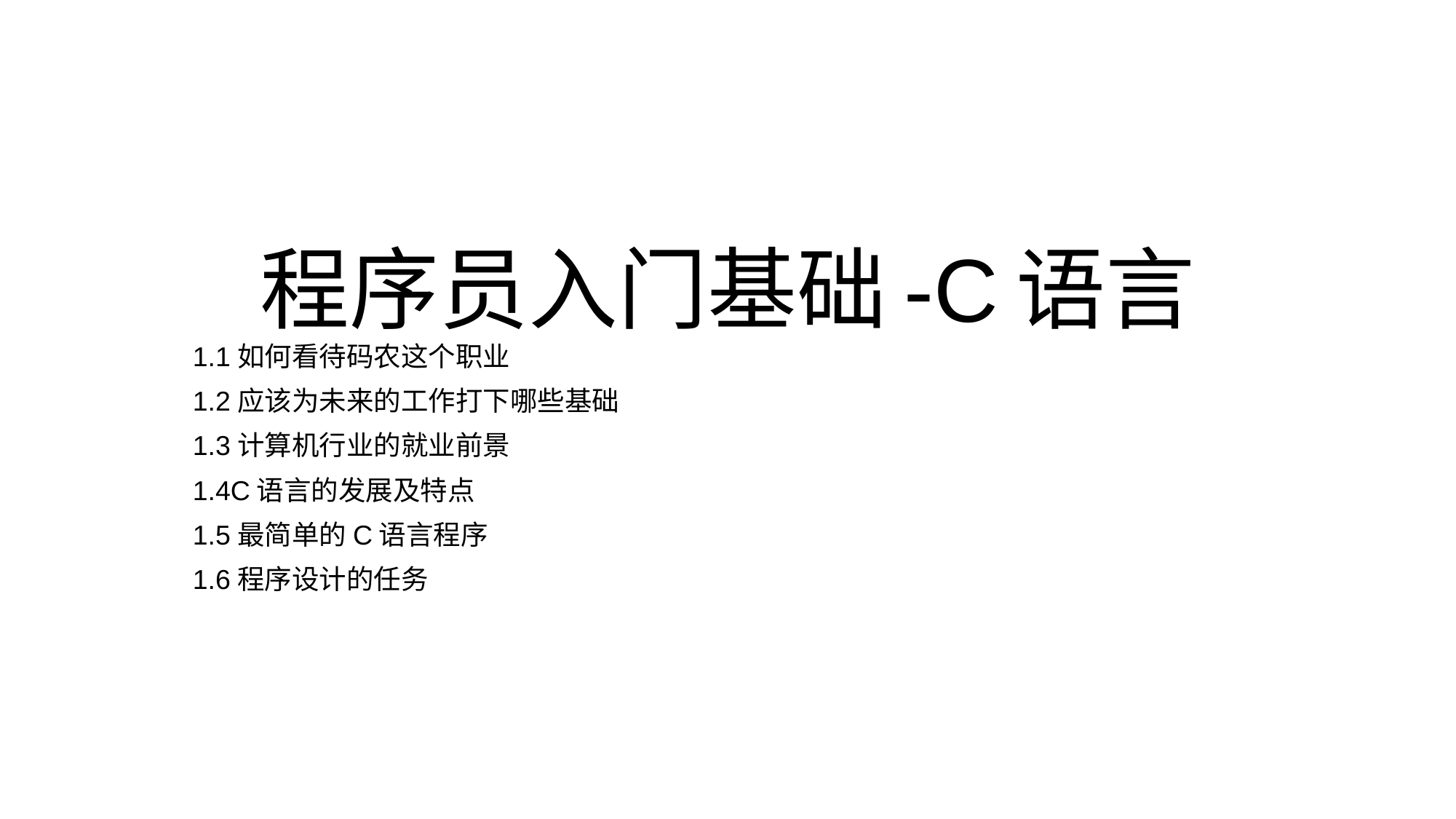

# 程序员入门基础-C语言
1.1如何看待码农这个职业
1.2应该为未来的工作打下哪些基础
1.3计算机行业的就业前景
1.4C语言的发展及特点
1.5最简单的C语言程序
1.6程序设计的任务